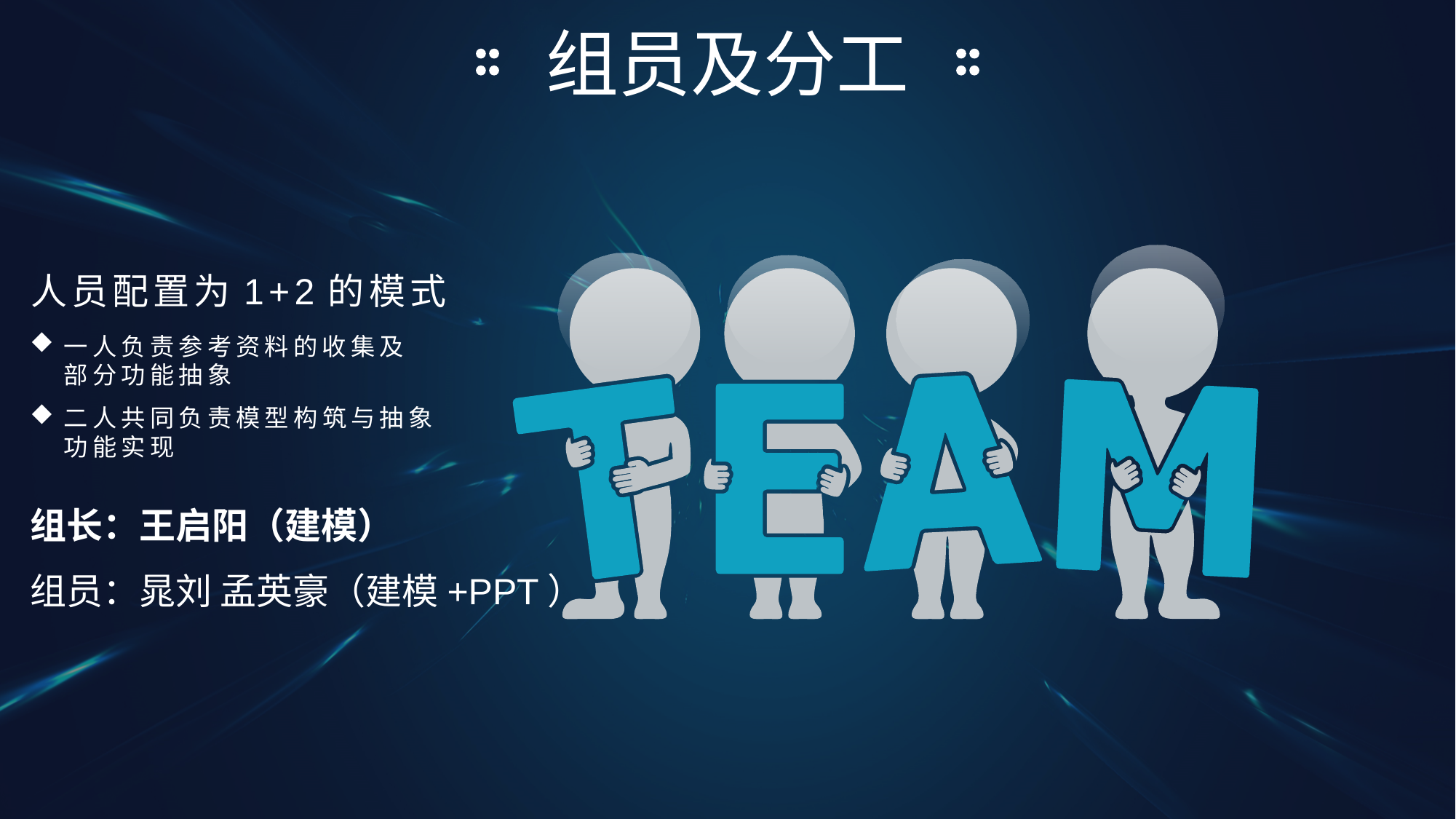

组员及分工

人员配置为1+2的模式
一人负责参考资料的收集及部分功能抽象
二人共同负责模型构筑与抽象功能实现
组长：王启阳（建模）
组员：晁刘 孟英豪（建模+PPT）